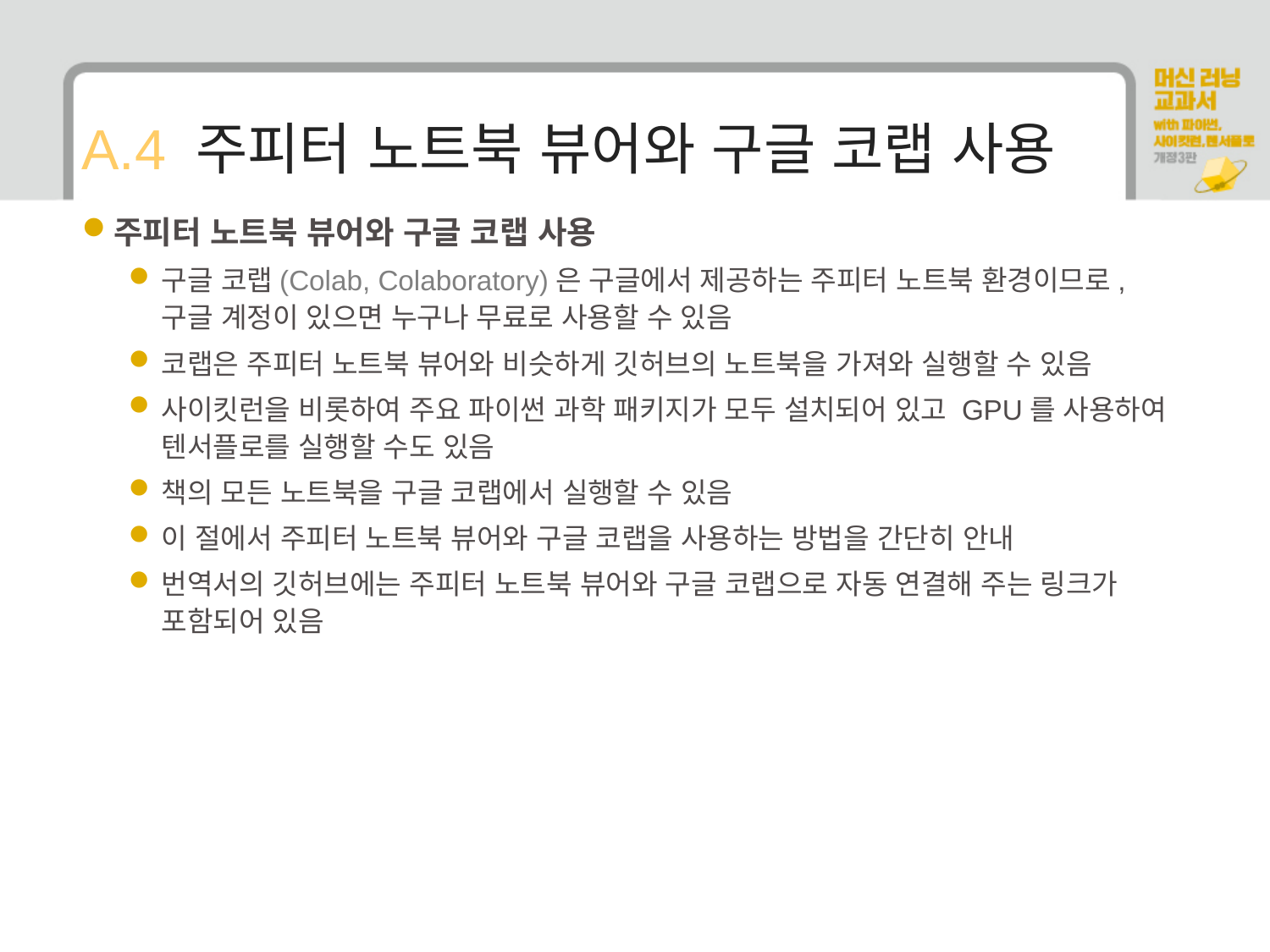

# A.4 주피터 노트북 뷰어와 구글 코랩 사용
주피터 노트북 뷰어와 구글 코랩 사용
구글 코랩(Colab, Colaboratory)은 구글에서 제공하는 주피터 노트북 환경이므로, 구글 계정이 있으면 누구나 무료로 사용할 수 있음
코랩은 주피터 노트북 뷰어와 비슷하게 깃허브의 노트북을 가져와 실행할 수 있음
사이킷런을 비롯하여 주요 파이썬 과학 패키지가 모두 설치되어 있고 GPU를 사용하여 텐서플로를 실행할 수도 있음
책의 모든 노트북을 구글 코랩에서 실행할 수 있음
이 절에서 주피터 노트북 뷰어와 구글 코랩을 사용하는 방법을 간단히 안내
번역서의 깃허브에는 주피터 노트북 뷰어와 구글 코랩으로 자동 연결해 주는 링크가 포함되어 있음